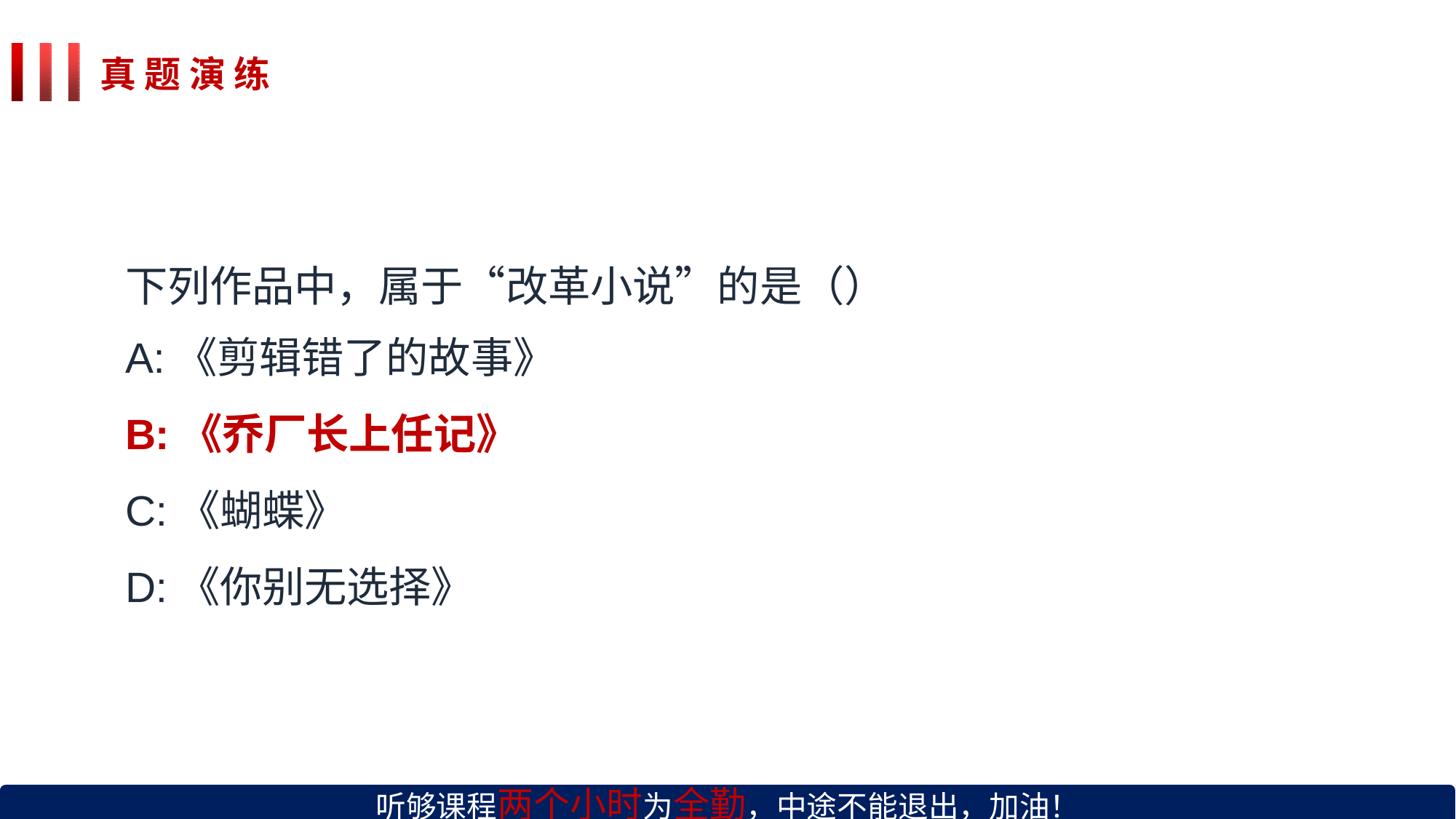

# 真 题 演 练
下列作品中，属于“改革小说”的是（）
A:《剪辑错了的故事》
B:《乔厂长上任记》
C:《蝴蝶》
D:《你别无选择》
22

听够课程两个小时为全勤，中途不能退出，加油！